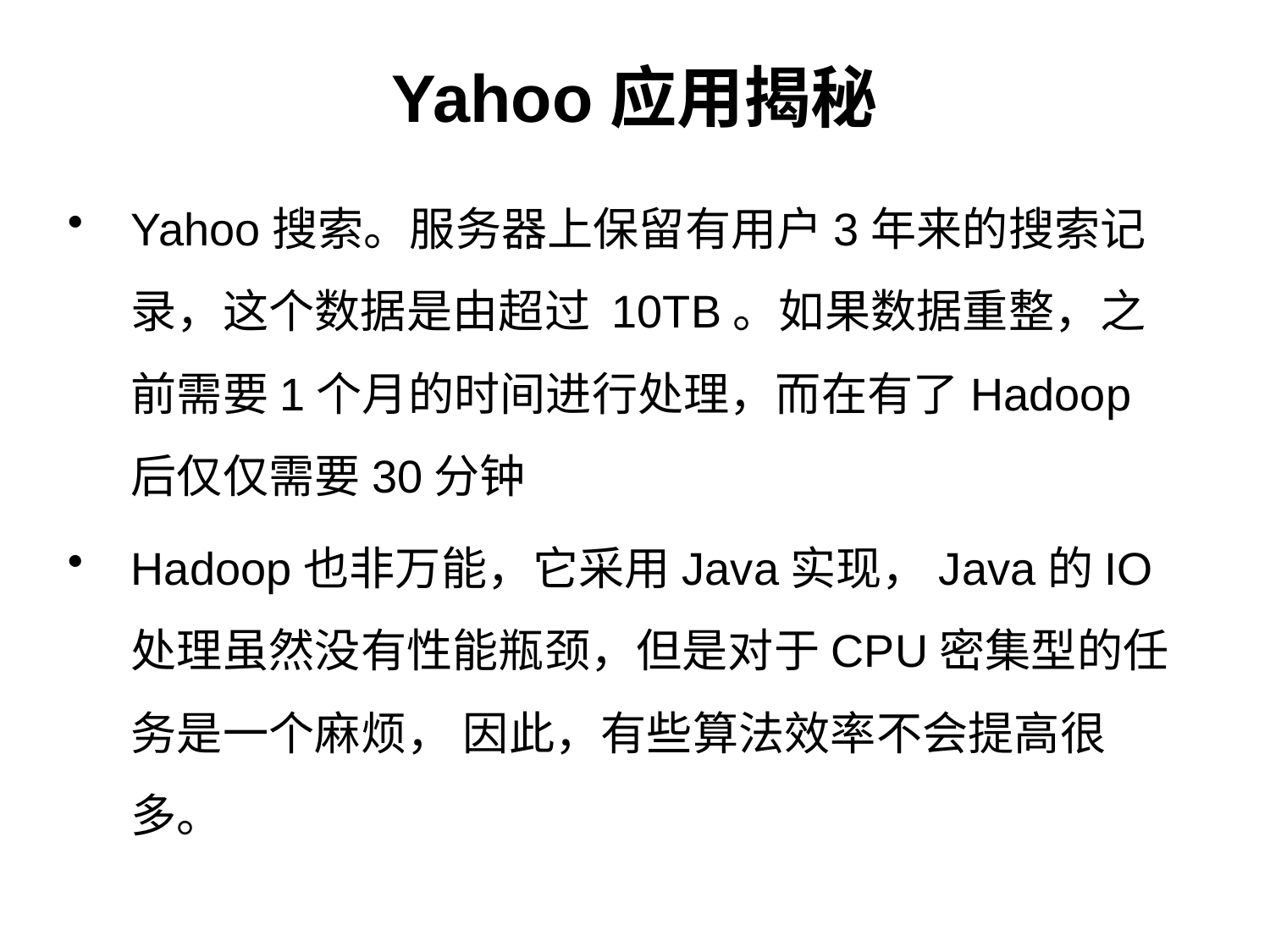

Yahoo应用揭秘
Yahoo搜索。服务器上保留有用户3年来的搜索记录，这个数据是由超过 10TB。如果数据重整，之前需要1个月的时间进行处理，而在有了Hadoop后仅仅需要30分钟
Hadoop也非万能，它采用Java实现，Java的IO处理虽然没有性能瓶颈，但是对于CPU密集型的任务是一个麻烦， 因此，有些算法效率不会提高很多。